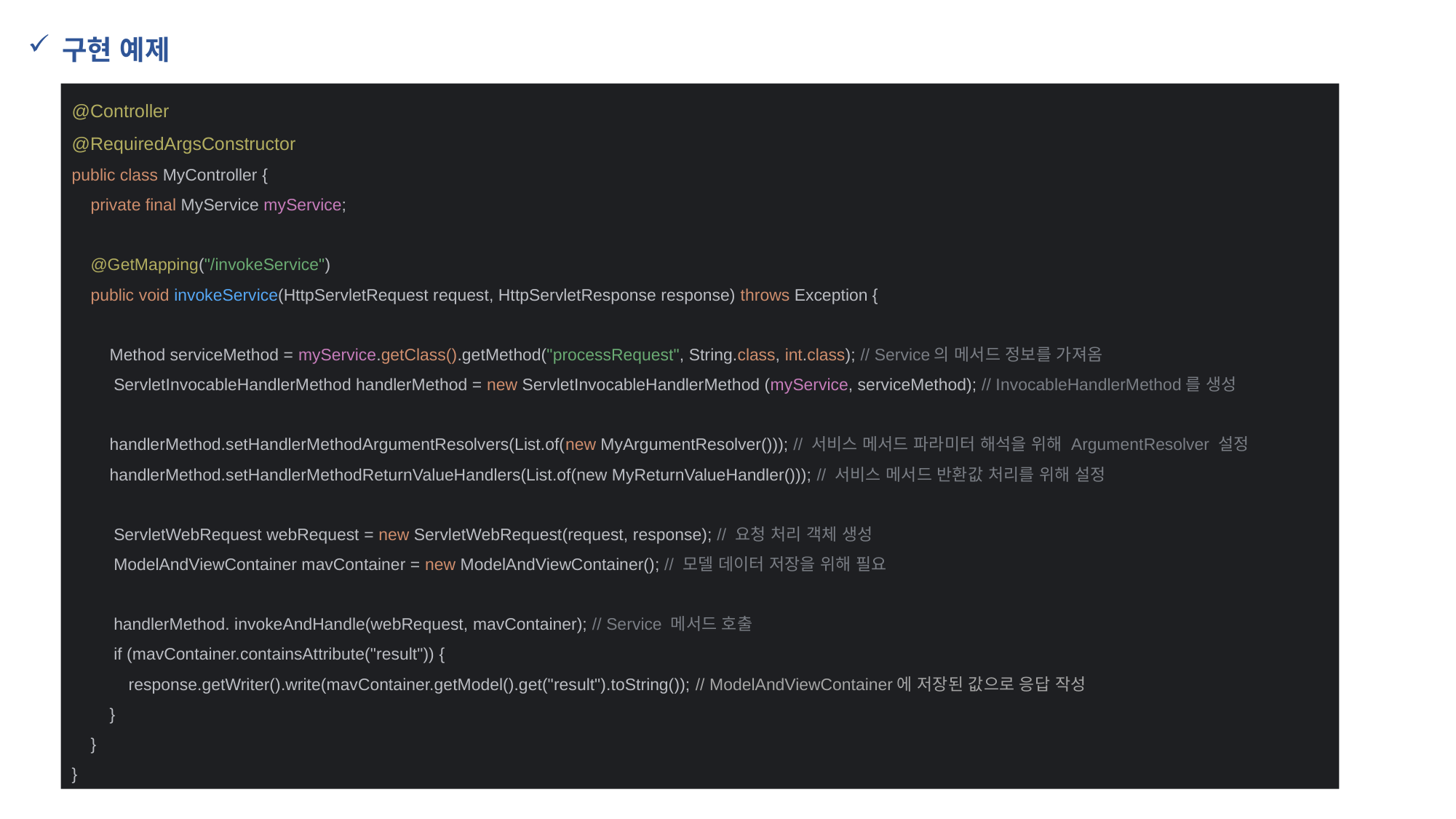

구현 예제
@Controller
@RequiredArgsConstructor
public class MyController {
    private final MyService myService;
    @GetMapping("/invokeService")
    public void invokeService(HttpServletRequest request, HttpServletResponse response) throws Exception {
        Method serviceMethod = myService.getClass().getMethod("processRequest", String.class, int.class); // Service의 메서드 정보를 가져옴
        ServletInvocableHandlerMethod handlerMethod = new ServletInvocableHandlerMethod (myService, serviceMethod); // InvocableHandlerMethod를 생성
        handlerMethod.setHandlerMethodArgumentResolvers(List.of(new MyArgumentResolver())); // 서비스 메서드 파라미터 해석을 위해 ArgumentResolver 설정
        handlerMethod.setHandlerMethodReturnValueHandlers(List.of(new MyReturnValueHandler())); // 서비스 메서드 반환값 처리를 위해 설정
        ServletWebRequest webRequest = new ServletWebRequest(request, response); // 요청 처리 객체 생성
        ModelAndViewContainer mavContainer = new ModelAndViewContainer(); // 모델 데이터 저장을 위해 필요
        handlerMethod. invokeAndHandle(webRequest, mavContainer); // Service 메서드 호출
        if (mavContainer.containsAttribute("result")) {
            response.getWriter().write(mavContainer.getModel().get("result").toString()); // ModelAndViewContainer에 저장된 값으로 응답 작성
        }
    }
}